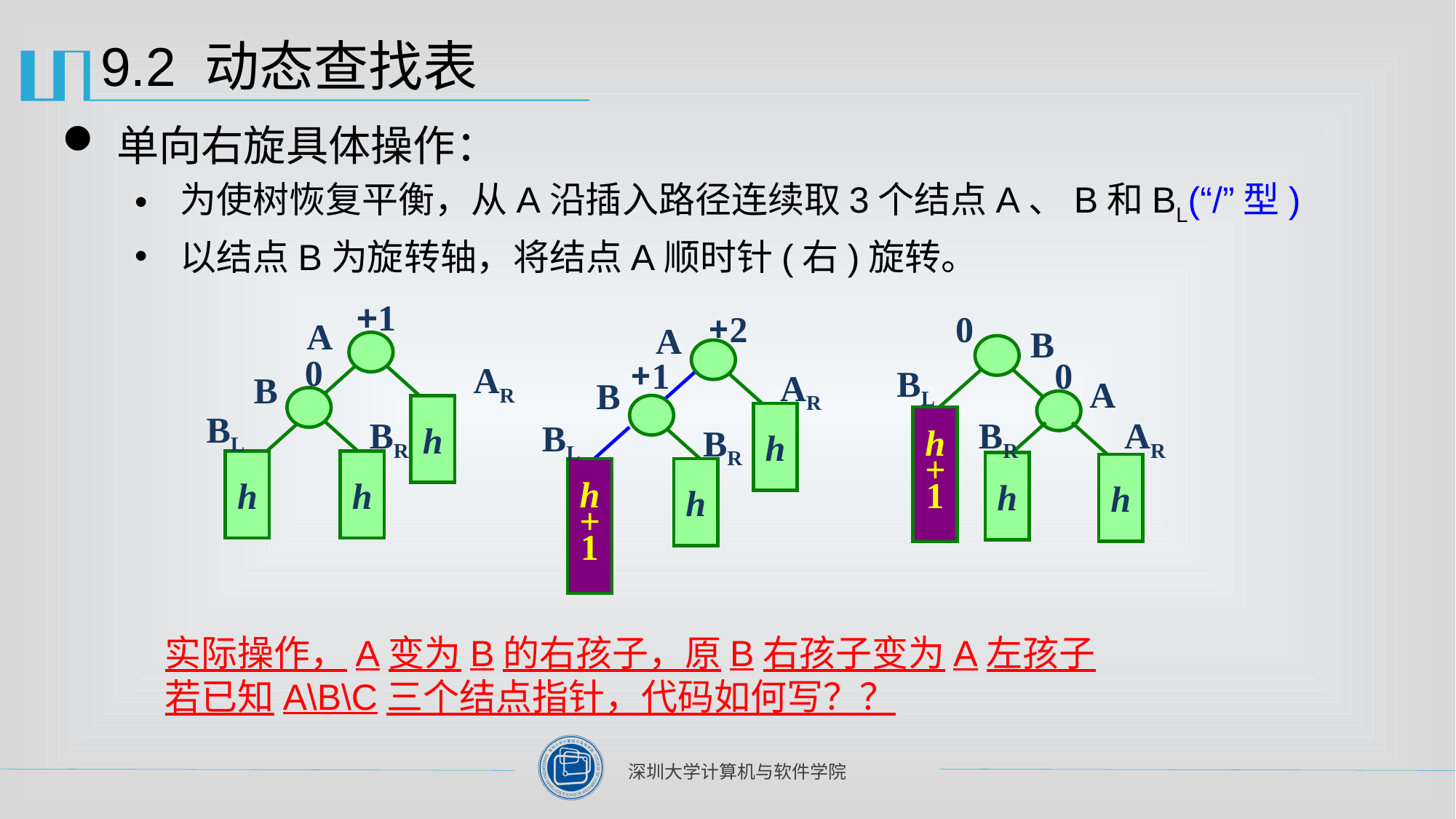

# 9.2 动态查找表
单向右旋具体操作：
为使树恢复平衡，从A沿插入路径连续取3个结点A、B和BL(“/”型)
以结点B为旋转轴，将结点A顺时针(右)旋转。

+1
+2
0
A
A
B

0
+1
0
AR
BL

AR
B
A

B

h
BL
h
h
+
1
BR
BR
AR
BL
BR

h
h
h
h
h
+
1
h

实际操作，A变为B的右孩子，原B右孩子变为A左孩子
若已知A\B\C三个结点指针，代码如何写？？
67